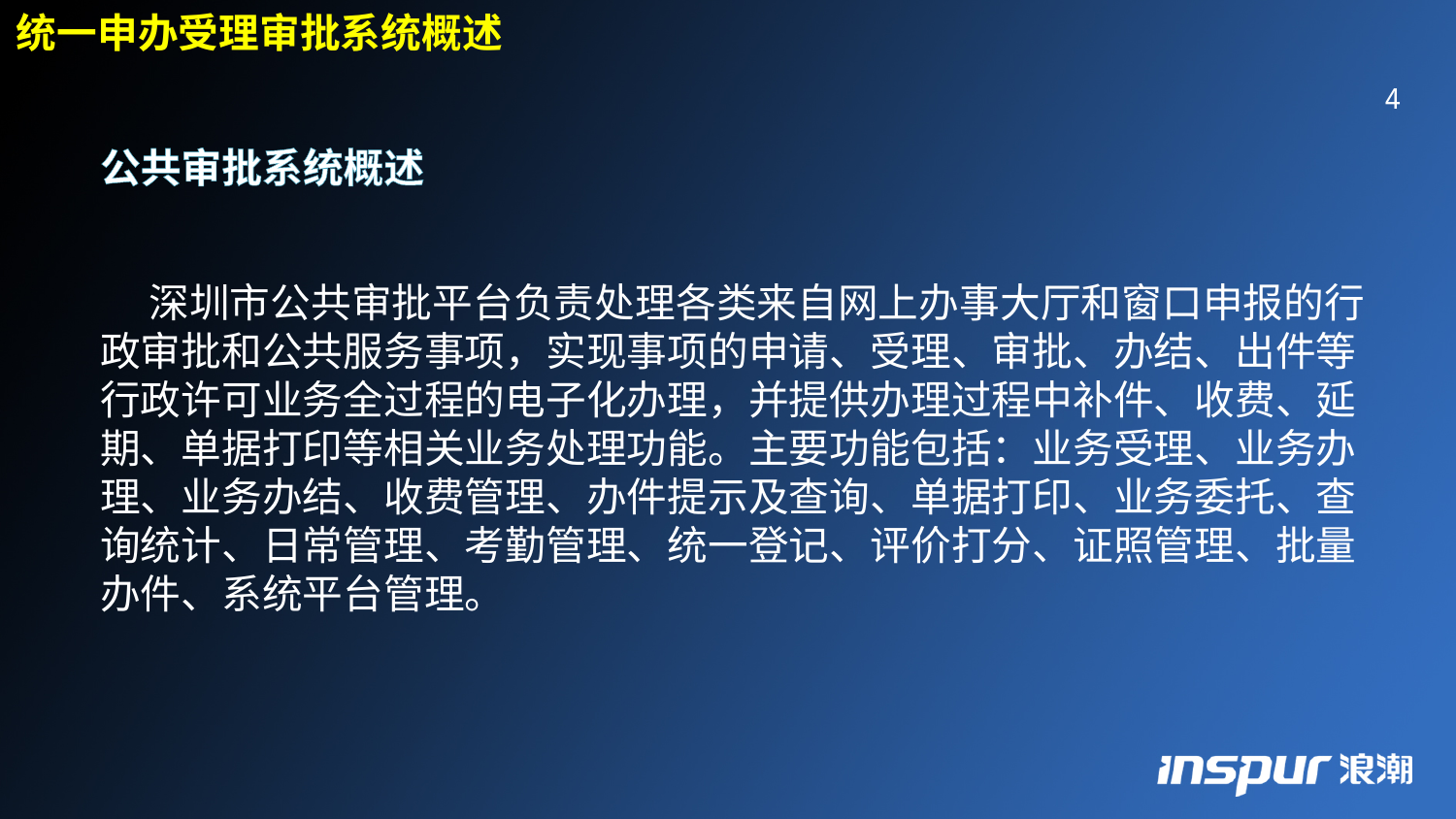

统一申办受理审批系统概述
公共审批系统概述
深圳市公共审批平台负责处理各类来自网上办事大厅和窗口申报的行政审批和公共服务事项，实现事项的申请、受理、审批、办结、出件等行政许可业务全过程的电子化办理，并提供办理过程中补件、收费、延期、单据打印等相关业务处理功能。主要功能包括：业务受理、业务办理、业务办结、收费管理、办件提示及查询、单据打印、业务委托、查询统计、日常管理、考勤管理、统一登记、评价打分、证照管理、批量办件、系统平台管理。